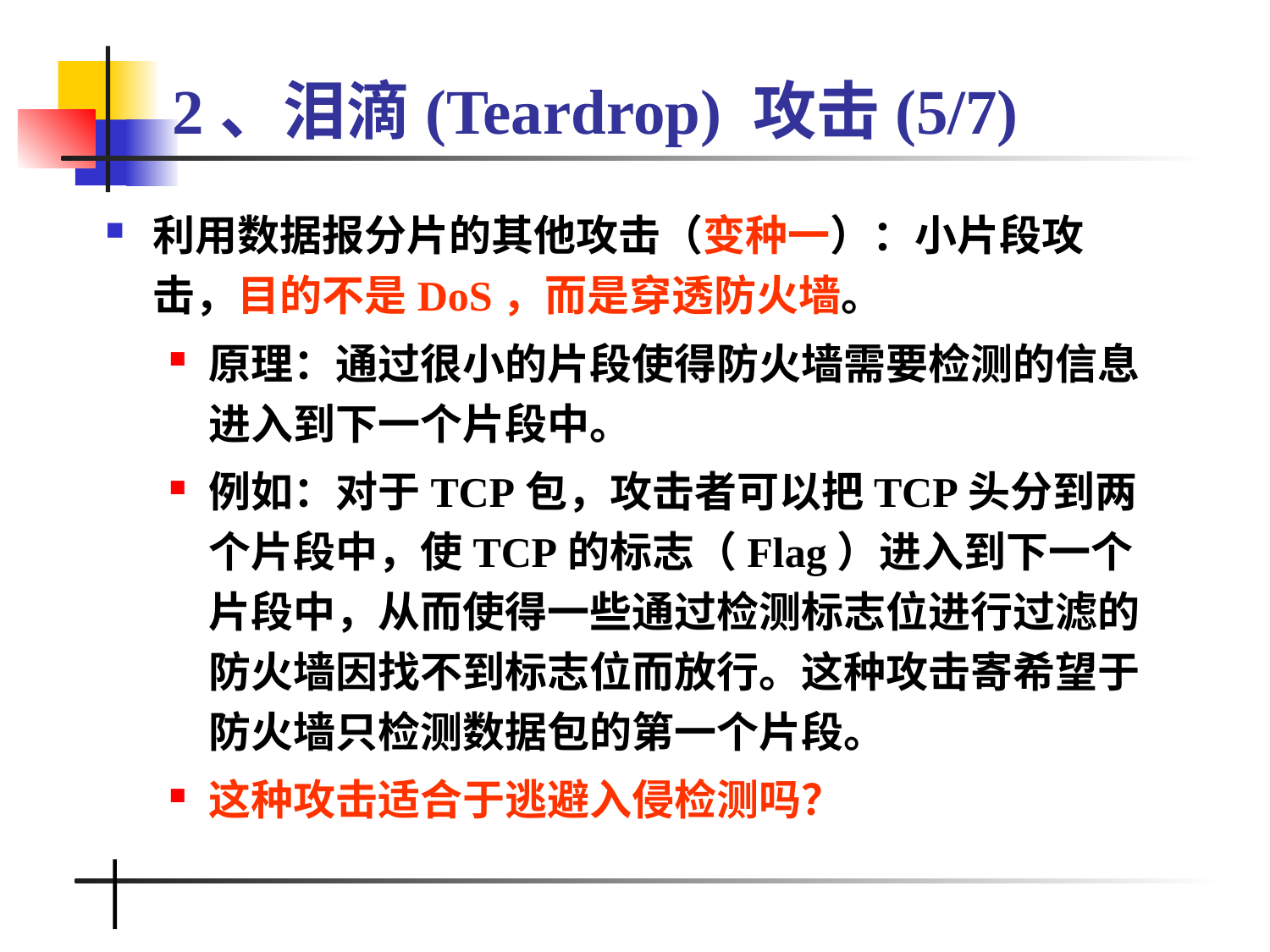

# 2、泪滴(Teardrop) 攻击(5/7)
利用数据报分片的其他攻击（变种一）：小片段攻击，目的不是DoS，而是穿透防火墙。
原理：通过很小的片段使得防火墙需要检测的信息进入到下一个片段中。
例如：对于TCP包，攻击者可以把TCP头分到两个片段中，使TCP的标志（Flag）进入到下一个片段中，从而使得一些通过检测标志位进行过滤的防火墙因找不到标志位而放行。这种攻击寄希望于防火墙只检测数据包的第一个片段。
这种攻击适合于逃避入侵检测吗？